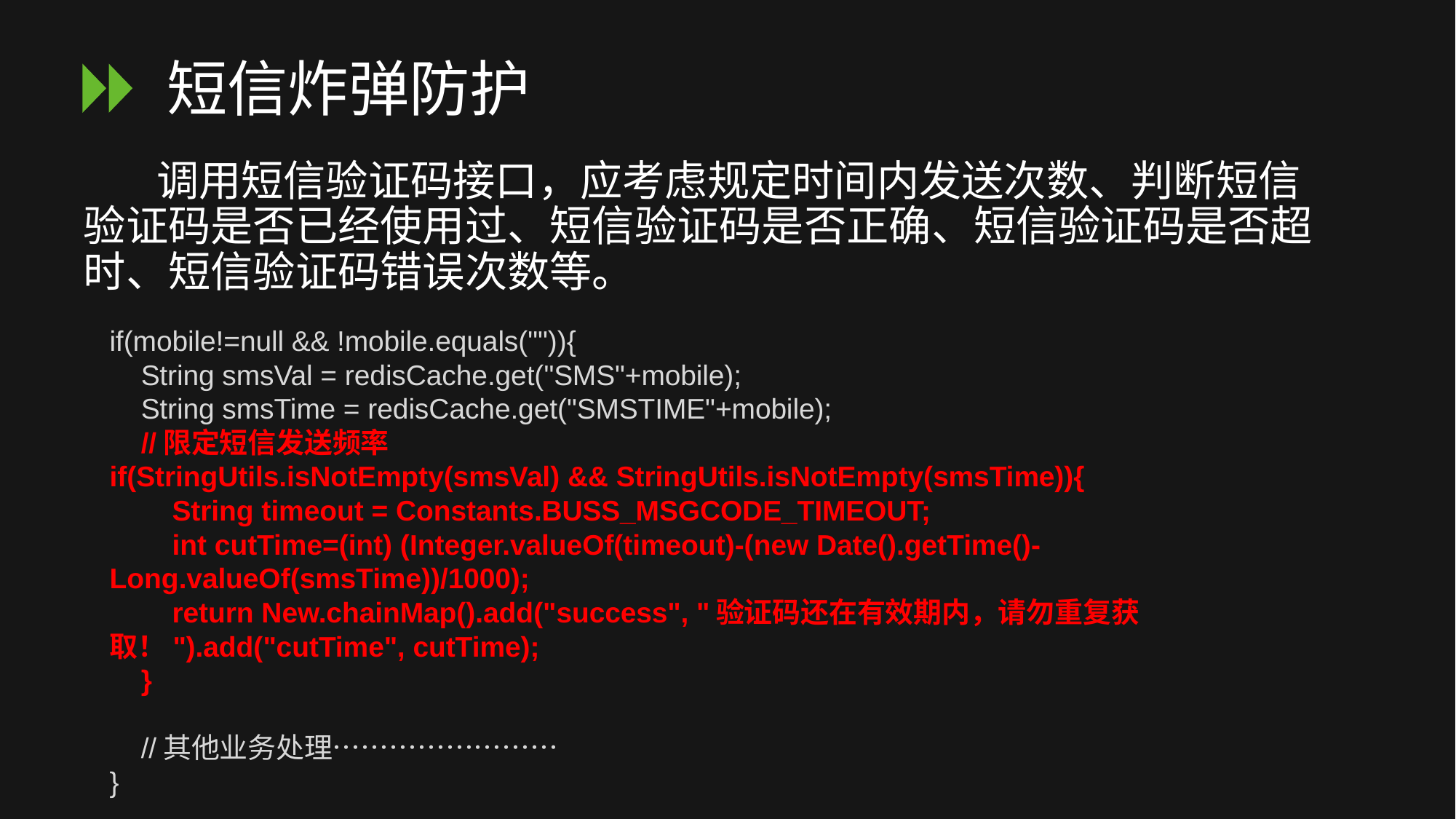

# 短信炸弹防护
调用短信验证码接口，应考虑规定时间内发送次数、判断短信验证码是否已经使用过、短信验证码是否正确、短信验证码是否超时、短信验证码错误次数等。

if(mobile!=null && !mobile.equals("")){
    String smsVal = redisCache.get("SMS"+mobile);
    String smsTime = redisCache.get("SMSTIME"+mobile);
    //限定短信发送频率
if(StringUtils.isNotEmpty(smsVal) && StringUtils.isNotEmpty(smsTime)){
        String timeout = Constants.BUSS_MSGCODE_TIMEOUT;
        int cutTime=(int) (Integer.valueOf(timeout)-(new Date().getTime()-Long.valueOf(smsTime))/1000);
        return New.chainMap().add("success", "验证码还在有效期内，请勿重复获取！").add("cutTime", cutTime);
    }

    //其他业务处理……………………
}